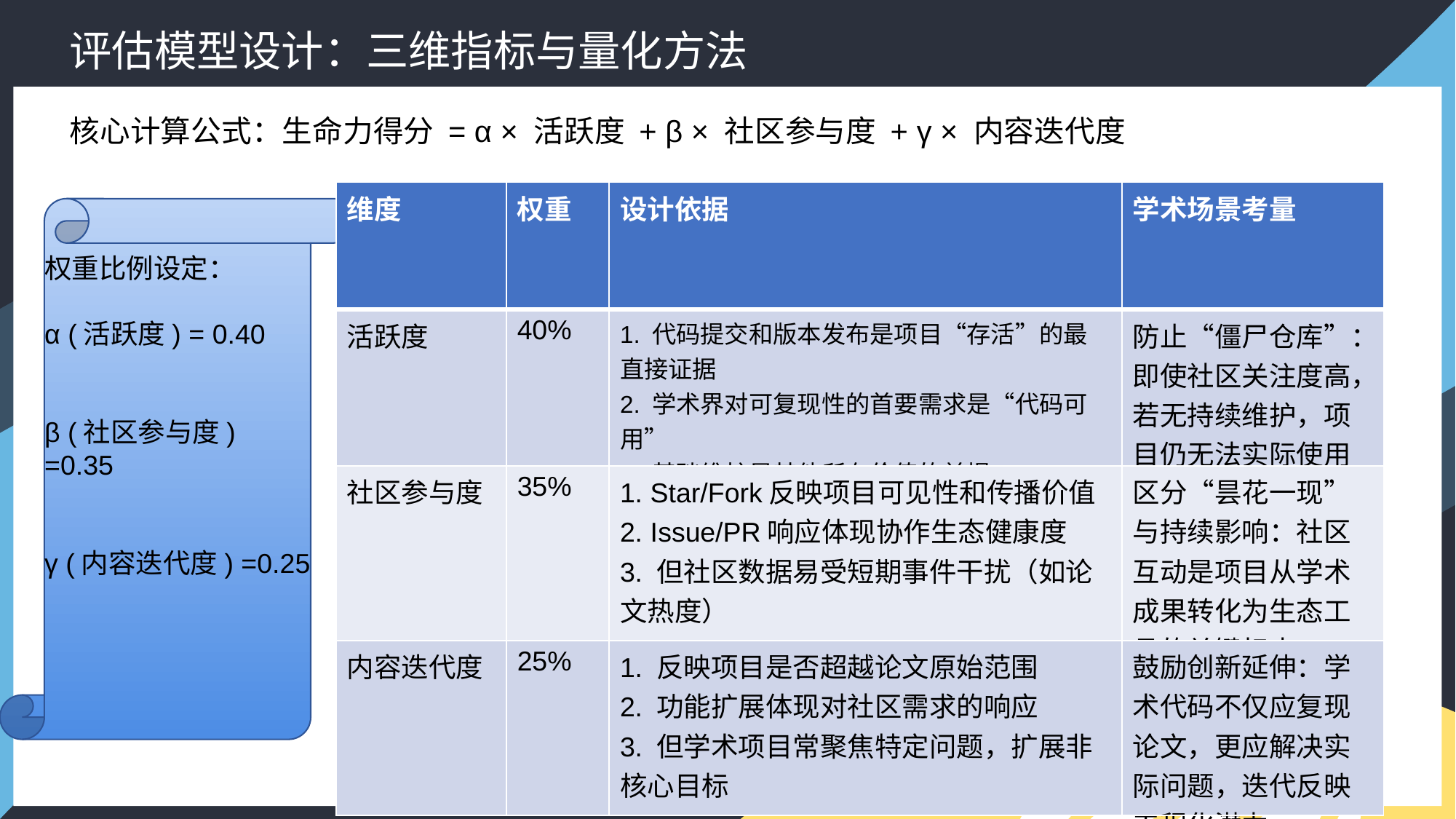

评估模型设计：三维指标与量化方法

核心计算公式：生命力得分 = α × 活跃度 + β × 社区参与度 + γ × 内容迭代度
| 维度 | 权重 | 设计依据 | 学术场景考量 |
| --- | --- | --- | --- |
| 活跃度 | 40% | 1. 代码提交和版本发布是项目“存活”的最直接证据 2. 学术界对可复现性的首要需求是“代码可用” 3. 基础维护是其他所有价值的前提 | 防止“僵尸仓库”：即使社区关注度高，若无持续维护，项目仍无法实际使用 |
| 社区参与度 | 35% | 1. Star/Fork反映项目可见性和传播价值 2. Issue/PR响应体现协作生态健康度 3. 但社区数据易受短期事件干扰（如论文热度） | 区分“昙花一现”与持续影响：社区互动是项目从学术成果转化为生态工具的关键标志 |
| 内容迭代度 | 25% | 1. 反映项目是否超越论文原始范围 2. 功能扩展体现对社区需求的响应 3. 但学术项目常聚焦特定问题，扩展非核心目标 | 鼓励创新延伸：学术代码不仅应复现论文，更应解决实际问题，迭代反映工程化潜力 |

权重比例设定：

α (活跃度) = 0.40

​
β (社区参与度) =0.35​

γ (内容迭代度) =0.25